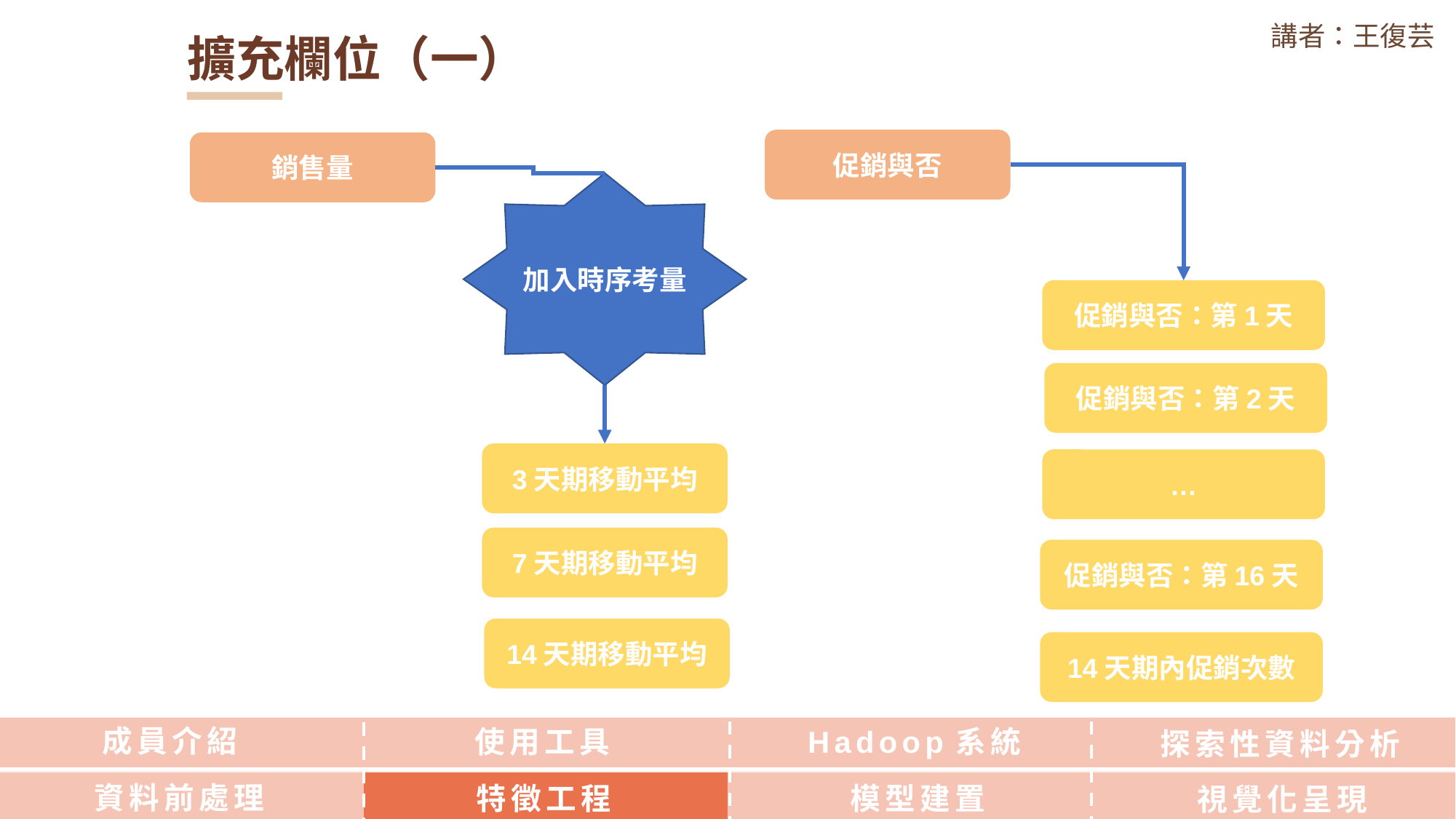

講者：王復芸
擴充欄位（一）

促銷與否
銷售量
加入時序考量
促銷與否：第1天
促銷與否：第2天

3天期移動平均
…
7天期移動平均
促銷與否：第16天
14天期移動平均
14天期內促銷次數

成員介紹
使用工具
Hadoop系統
探索性資料分析
資料前處理
特徵工程
模型建置
視覺化呈現